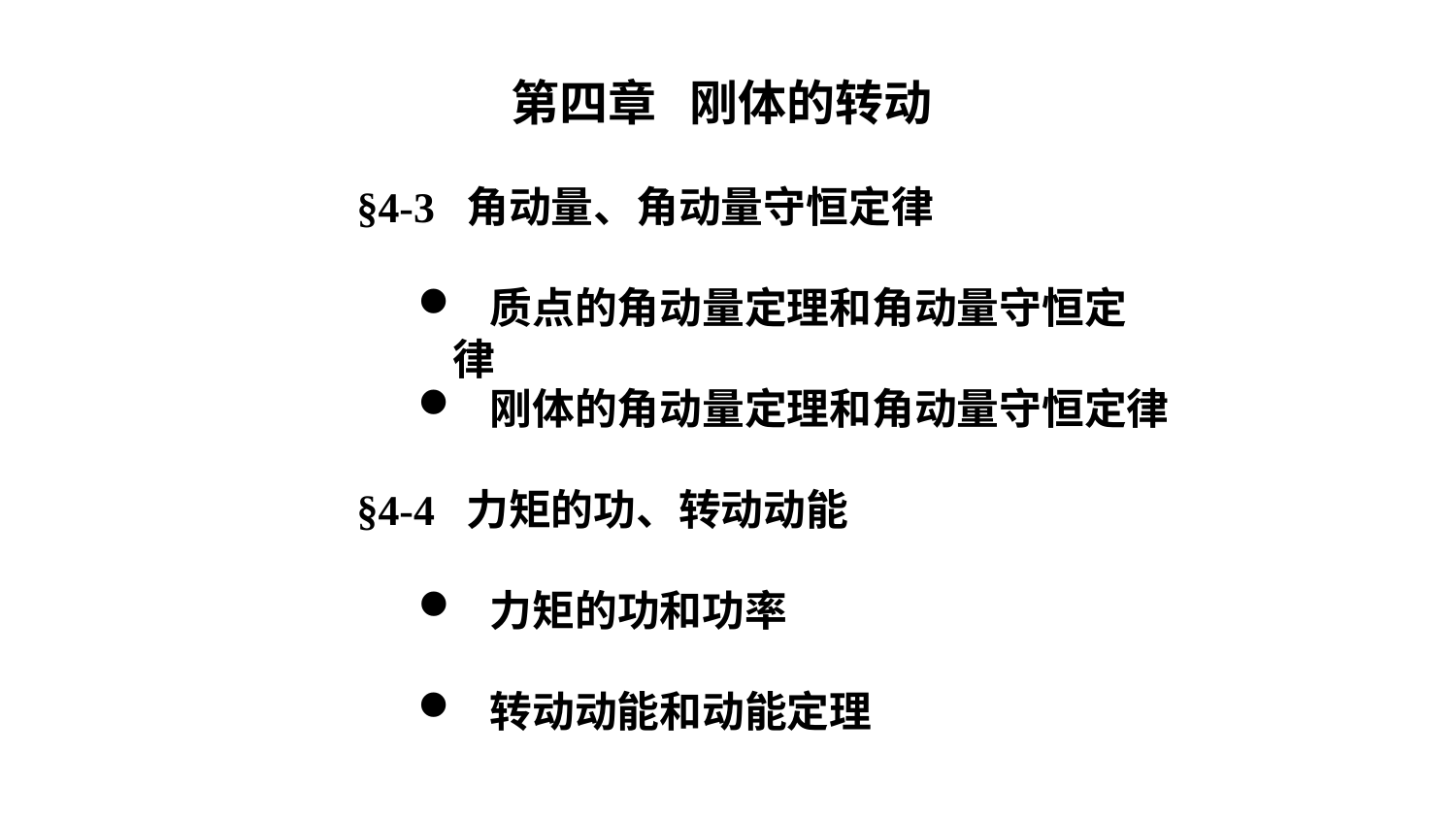

第四章   刚体的转动
§4-3  角动量、角动量守恒定律
  质点的角动量定理和角动量守恒定律
  刚体的角动量定理和角动量守恒定律
§4-4  力矩的功、转动动能
  力矩的功和功率
  转动动能和动能定理